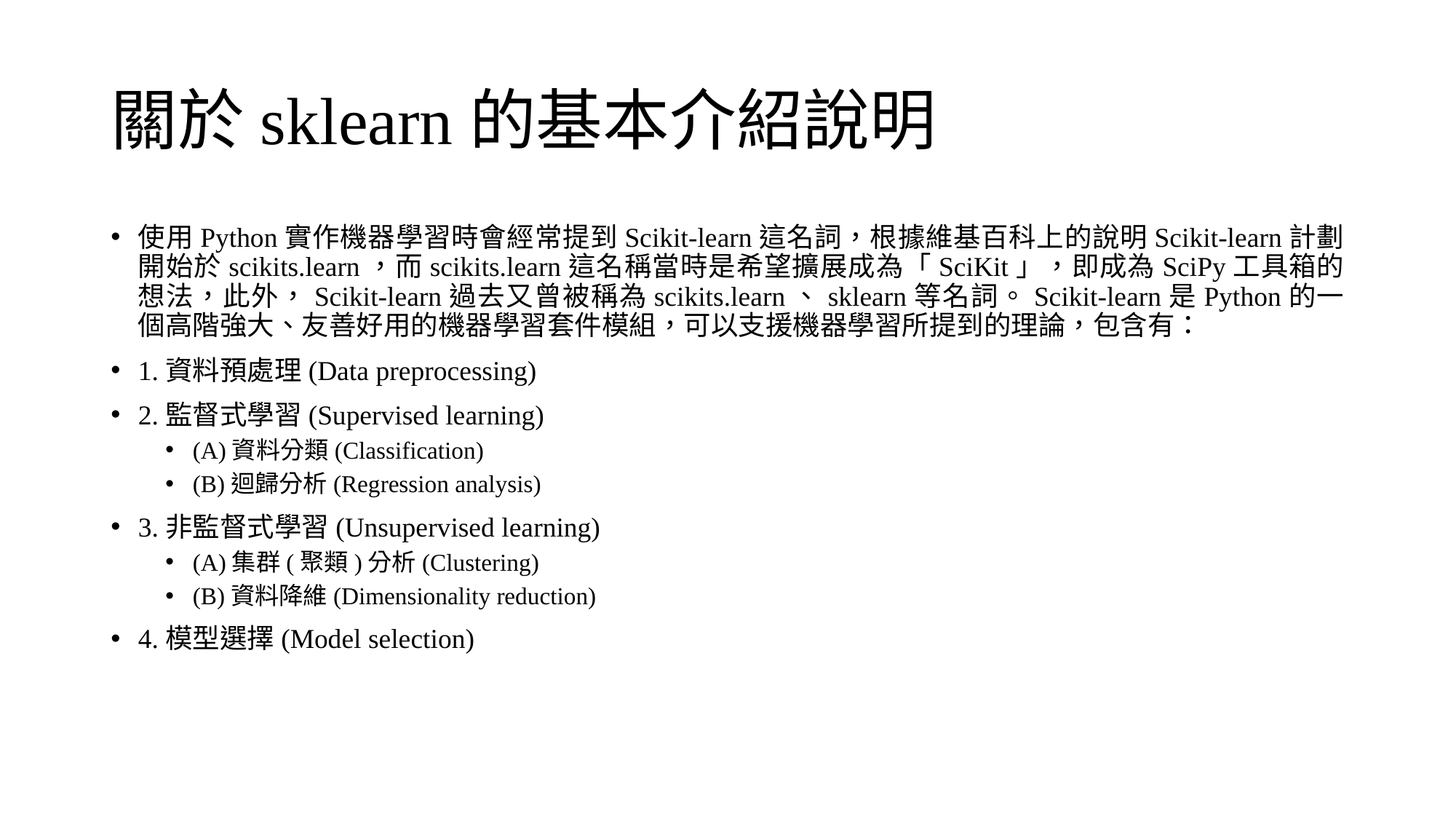

# 關於sklearn的基本介紹說明
使用Python實作機器學習時會經常提到Scikit-learn這名詞，根據維基百科上的說明Scikit-learn計劃開始於scikits.learn，而scikits.learn這名稱當時是希望擴展成為「SciKit」，即成為SciPy工具箱的想法，此外，Scikit-learn過去又曾被稱為scikits.learn、sklearn等名詞。Scikit-learn是Python的一個高階強大、友善好用的機器學習套件模組，可以支援機器學習所提到的理論，包含有：
1.資料預處理(Data preprocessing)
2.監督式學習(Supervised learning)
(A)資料分類(Classification)
(B)迴歸分析(Regression analysis)
3.非監督式學習(Unsupervised learning)
(A)集群(聚類)分析(Clustering)
(B)資料降維(Dimensionality reduction)
4.模型選擇(Model selection)